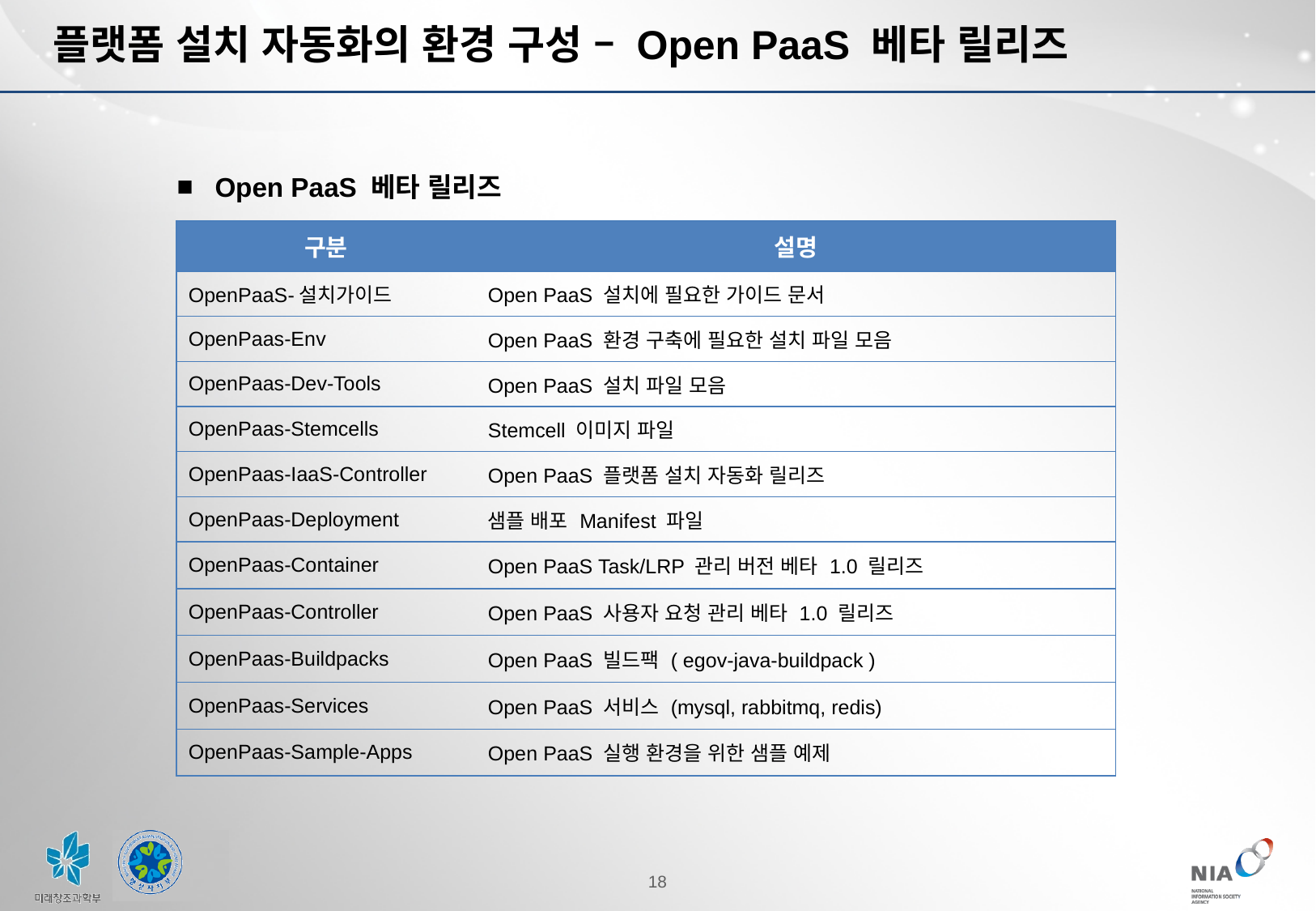

# 플랫폼 설치 자동화의 환경 구성 – Open PaaS 베타 릴리즈
Open PaaS 베타 릴리즈
| 구분 | 설명 |
| --- | --- |
| OpenPaaS-설치가이드 | Open PaaS 설치에 필요한 가이드 문서 |
| OpenPaas-Env | Open PaaS 환경 구축에 필요한 설치 파일 모음 |
| OpenPaas-Dev-Tools | Open PaaS 설치 파일 모음 |
| OpenPaas-Stemcells | Stemcell 이미지 파일 |
| OpenPaas-IaaS-Controller | Open PaaS 플랫폼 설치 자동화 릴리즈 |
| OpenPaas-Deployment | 샘플 배포 Manifest 파일 |
| OpenPaas-Container | Open PaaS Task/LRP 관리 버전 베타 1.0 릴리즈 |
| OpenPaas-Controller | Open PaaS 사용자 요청 관리 베타 1.0 릴리즈 |
| OpenPaas-Buildpacks | Open PaaS 빌드팩 ( egov-java-buildpack ) |
| OpenPaas-Services | Open PaaS 서비스 (mysql, rabbitmq, redis) |
| OpenPaas-Sample-Apps | Open PaaS 실행 환경을 위한 샘플 예제 |